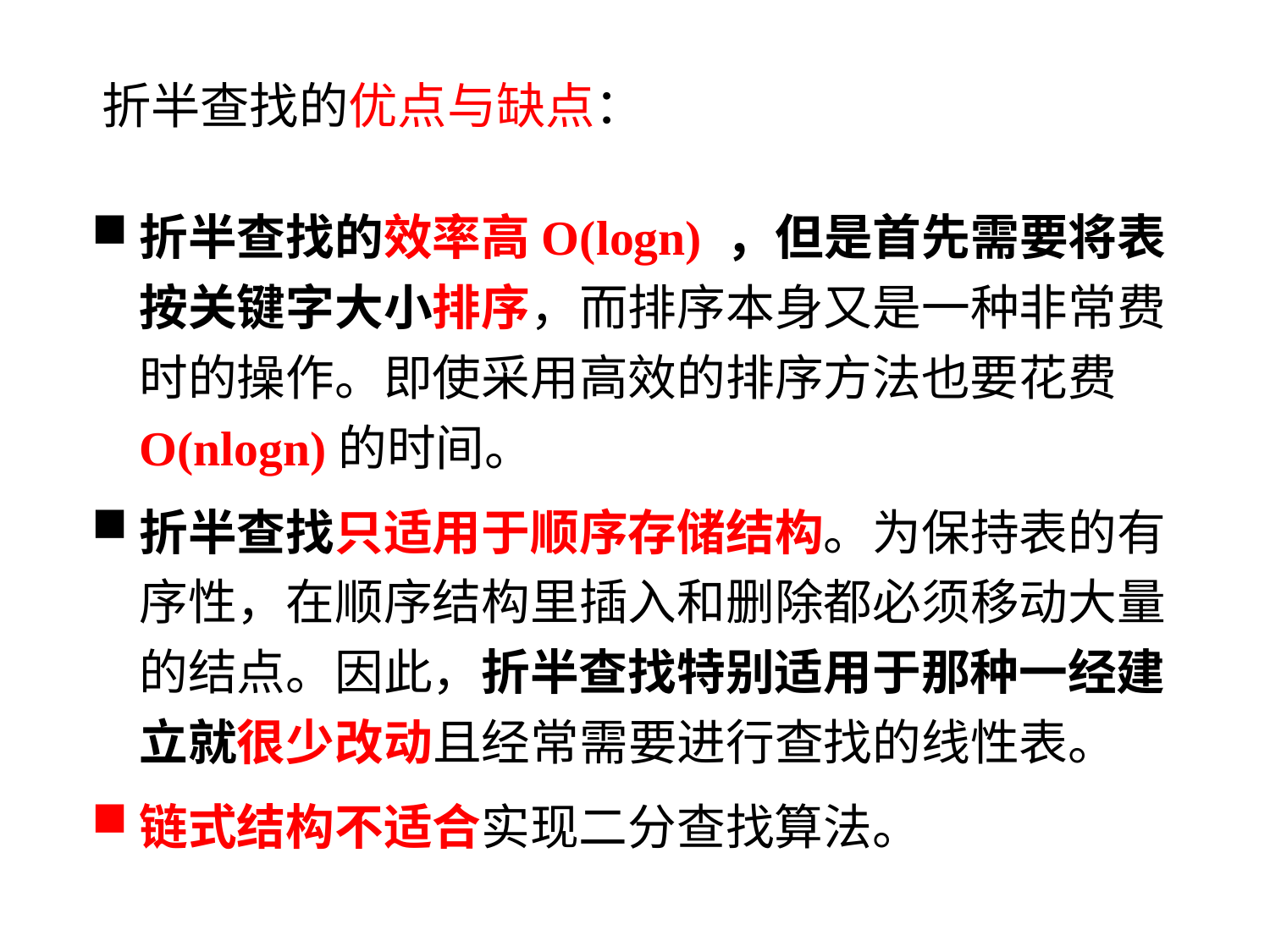

# 折半查找的优点与缺点：
折半查找的效率高O(logn) ，但是首先需要将表按关键字大小排序，而排序本身又是一种非常费时的操作。即使采用高效的排序方法也要花费O(nlogn)的时间。
折半查找只适用于顺序存储结构。为保持表的有序性，在顺序结构里插入和删除都必须移动大量的结点。因此，折半查找特别适用于那种一经建立就很少改动且经常需要进行查找的线性表。
链式结构不适合实现二分查找算法。